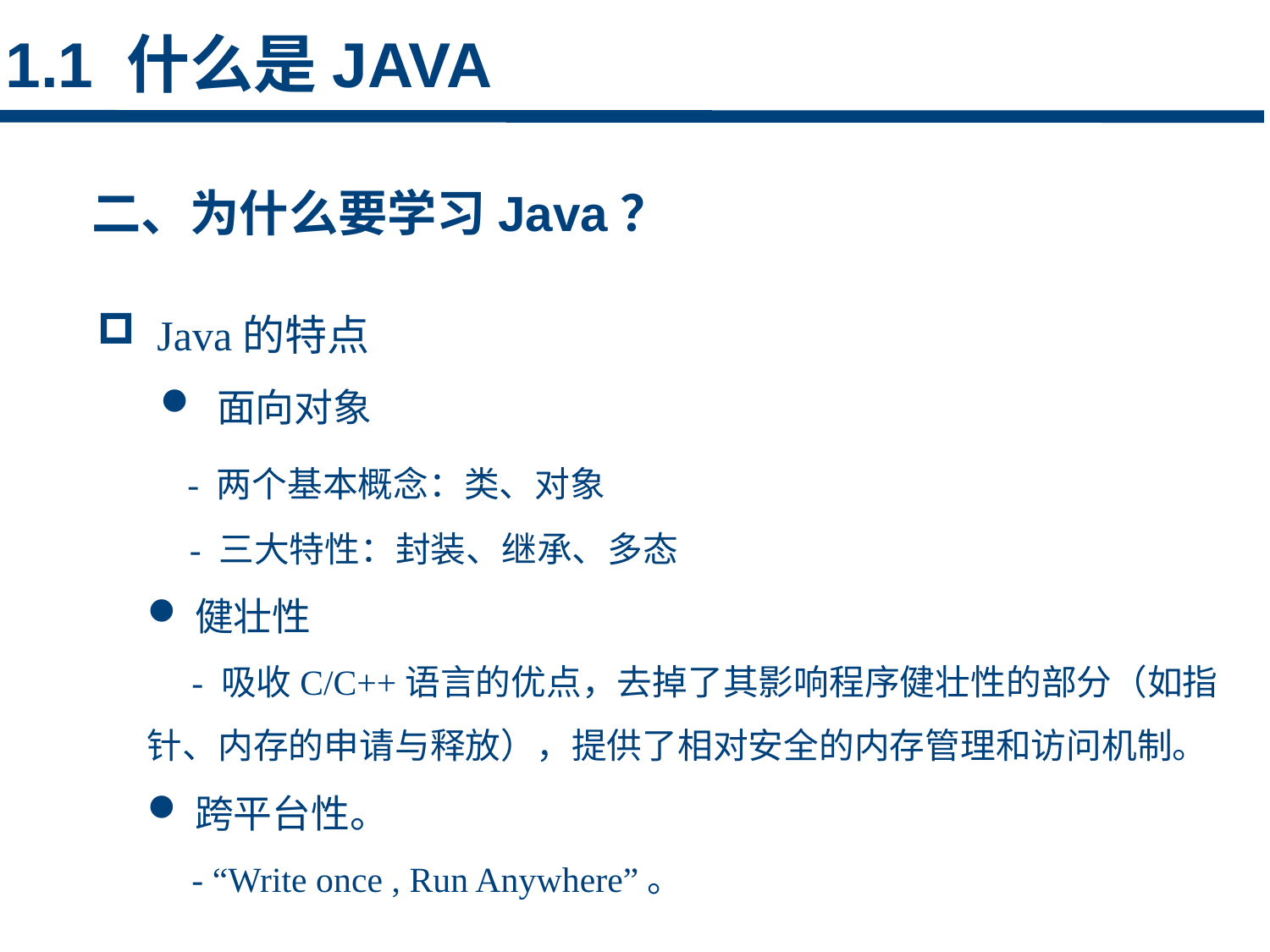

1.1 什么是JAVA
二、为什么要学习Java？
点击添加文本
 Java的特点
 面向对象
    - 两个基本概念：类、对象
     - 三大特性：封装、继承、多态
健壮性
     - 吸收C/C++语言的优点，去掉了其影响程序健壮性的部分（如指针、内存的申请与释放），提供了相对安全的内存管理和访问机制。
跨平台性。
     - “Write once , Run Anywhere”。
点击添加文本
点击添加文本
点击添加文本